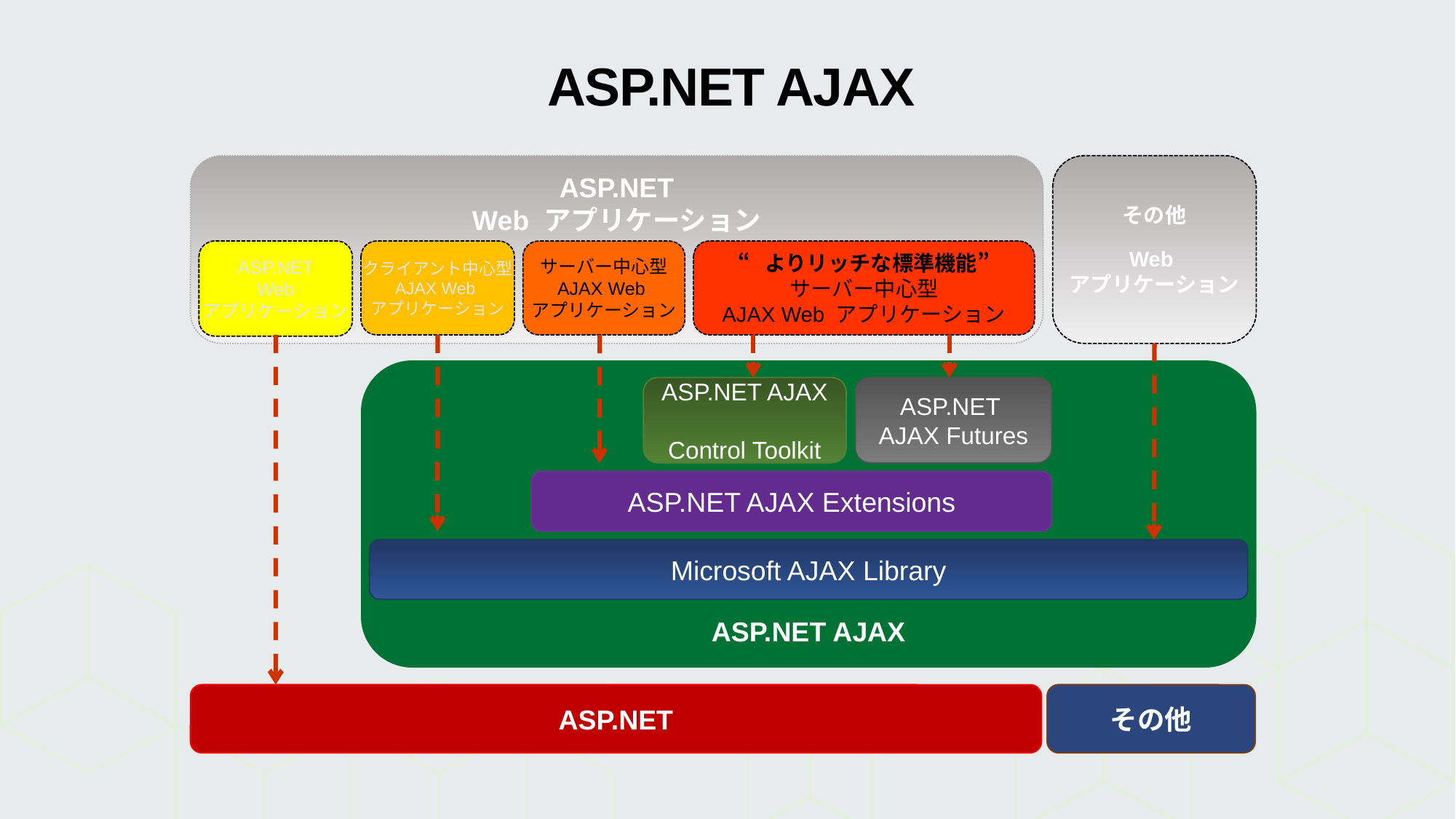

# ASP.NET AJAX
ASP.NET
Web アプリケーション
その他
Web
アプリケーション
ASP.NET
Web
アプリケーション
クライアント中心型
AJAX Web
アプリケーション
サーバー中心型
AJAX Web
アプリケーション
“よりリッチな標準機能”
サーバー中心型
AJAX Web アプリケーション
ASP.NET AJAX
ASP.NET AJAX
Control Toolkit
ASP.NET
AJAX Futures
ASP.NET AJAX Extensions
Microsoft AJAX Library
ASP.NET
その他